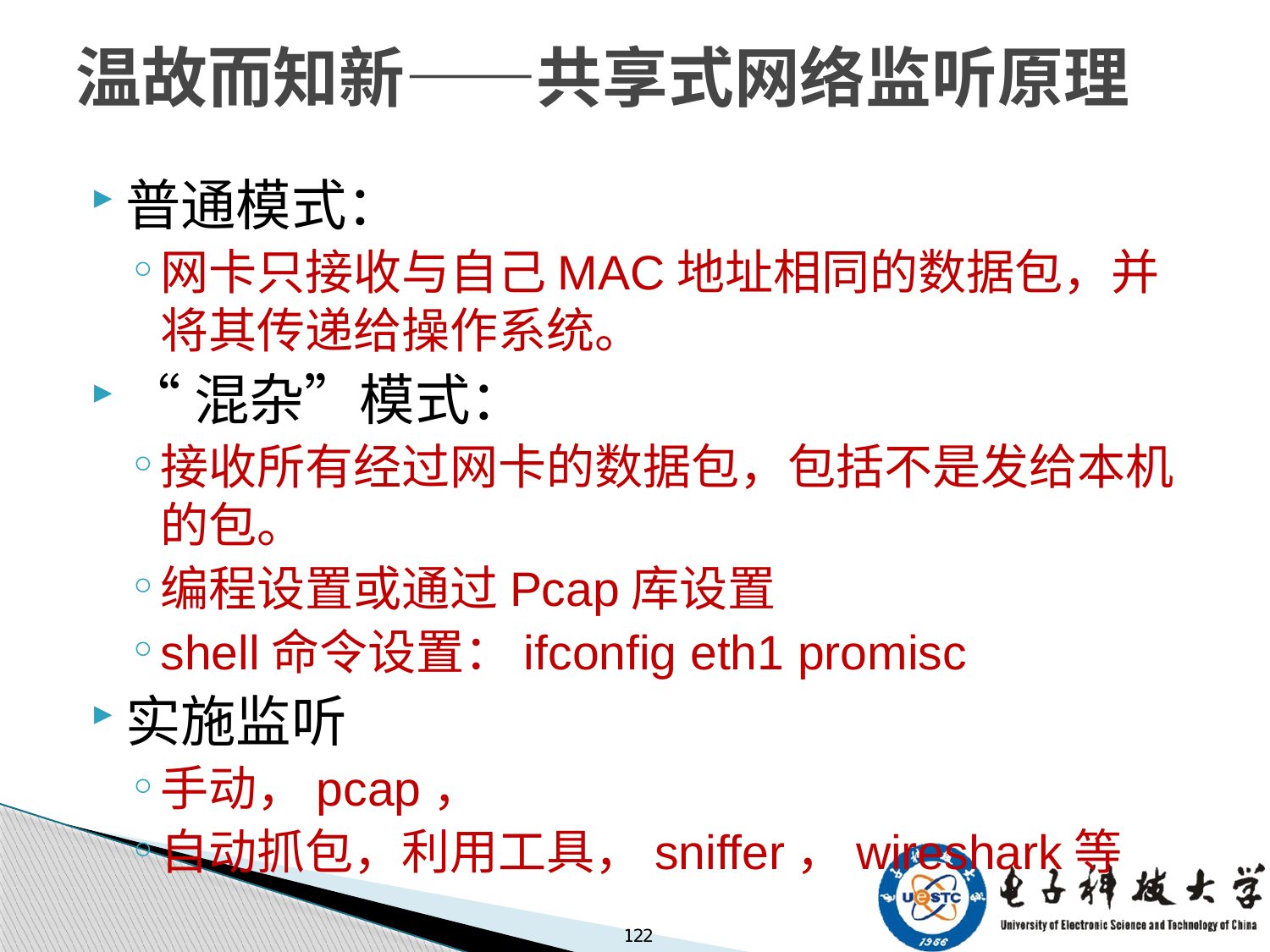

# 温故而知新——共享式网络监听原理
普通模式：
网卡只接收与自己MAC地址相同的数据包，并将其传递给操作系统。
“混杂”模式：
接收所有经过网卡的数据包，包括不是发给本机的包。
编程设置或通过Pcap库设置
shell命令设置：ifconfig eth1 promisc
实施监听
手动，pcap，
自动抓包，利用工具，sniffer，wireshark等
122